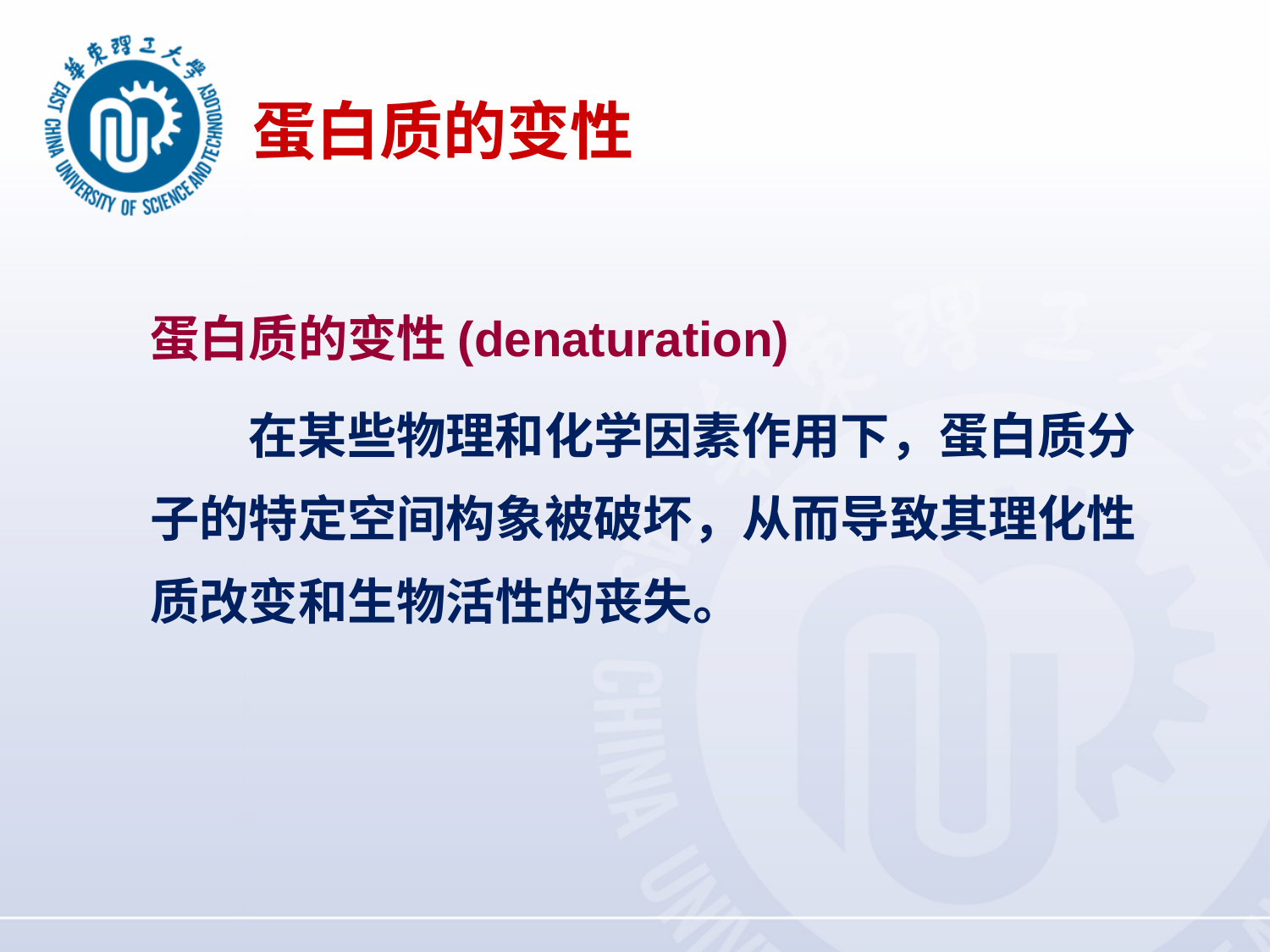

蛋白质的变性
蛋白质的变性(denaturation)
　　在某些物理和化学因素作用下，蛋白质分子的特定空间构象被破坏，从而导致其理化性质改变和生物活性的丧失。